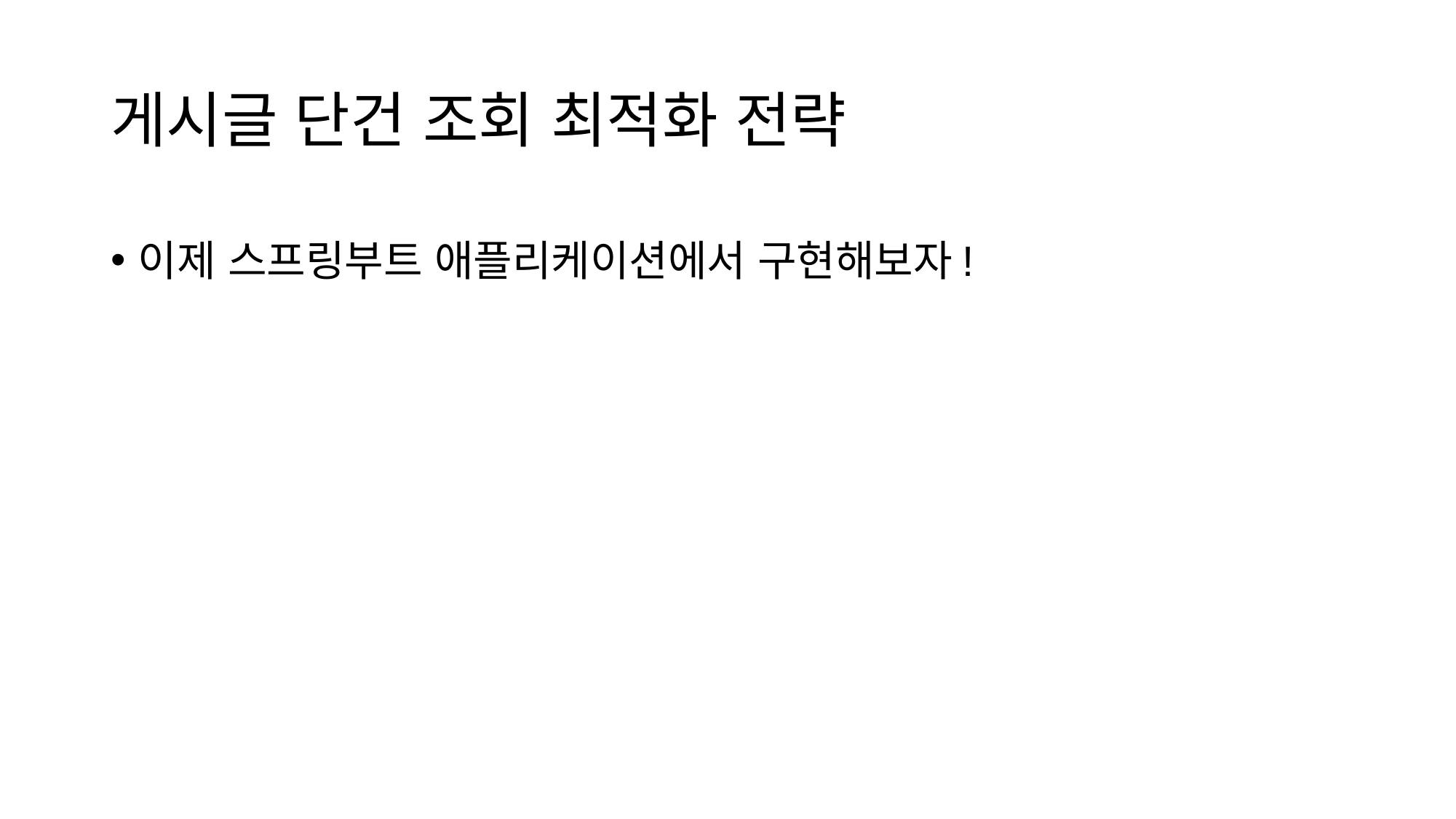

# 게시글 단건 조회 최적화 전략
이제 스프링부트 애플리케이션에서 구현해보자!